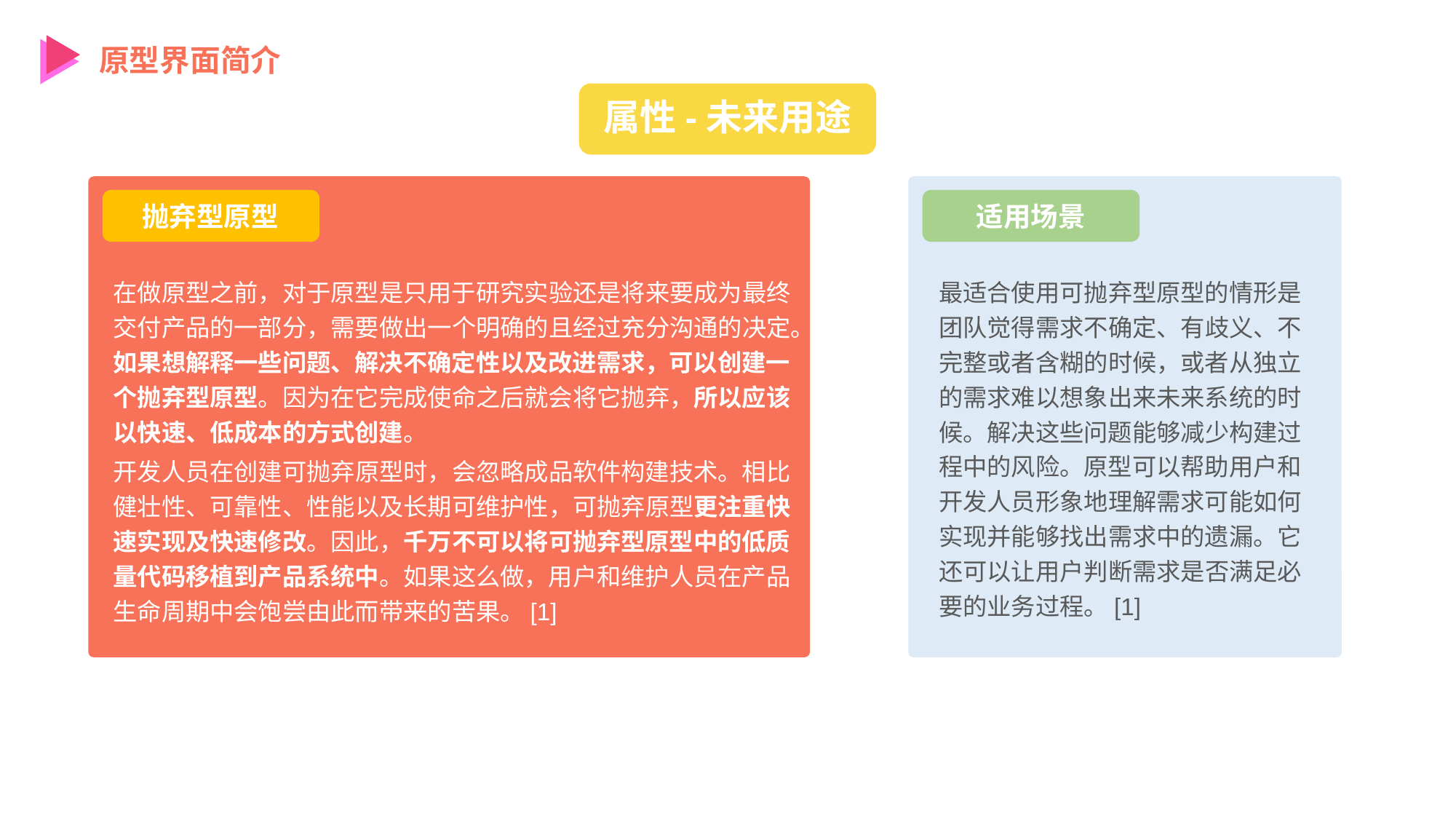

原型界面简介

属性-未来用途

抛弃型原型

适用场景
在做原型之前，对于原型是只用于研究实验还是将来要成为最终交付产品的一部分，需要做出一个明确的且经过充分沟通的决定。如果想解释一些问题、解决不确定性以及改进需求，可以创建一个抛弃型原型。因为在它完成使命之后就会将它抛弃，所以应该以快速、低成本的方式创建。
开发人员在创建可抛弃原型时，会忽略成品软件构建技术。相比健壮性、可靠性、性能以及长期可维护性，可抛弃原型更注重快速实现及快速修改。因此，千万不可以将可抛弃型原型中的低质量代码移植到产品系统中。如果这么做，用户和维护人员在产品生命周期中会饱尝由此而带来的苦果。[1]
最适合使用可抛弃型原型的情形是团队觉得需求不确定、有歧义、不完整或者含糊的时候，或者从独立的需求难以想象出来未来系统的时候。解决这些问题能够减少构建过程中的风险。原型可以帮助用户和开发人员形象地理解需求可能如何实现并能够找出需求中的遗漏。它还可以让用户判断需求是否满足必要的业务过程。[1]